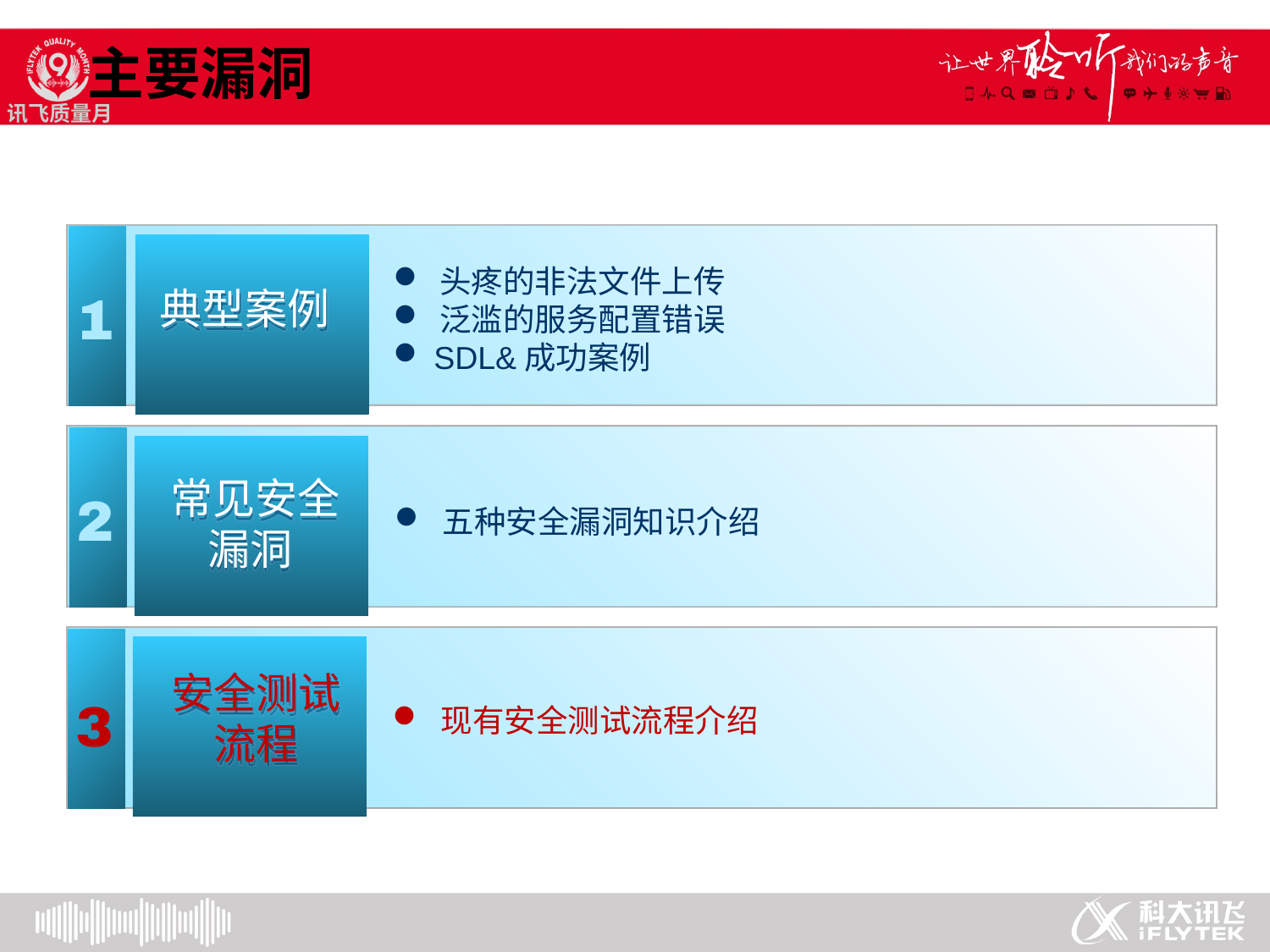

主要漏洞

1

2

3

 头疼的非法文件上传
 泛滥的服务配置错误
 SDL&成功案例
 五种安全漏洞知识介绍

 现有安全测试流程介绍
典型案例

常见安全漏洞

安全测试流程